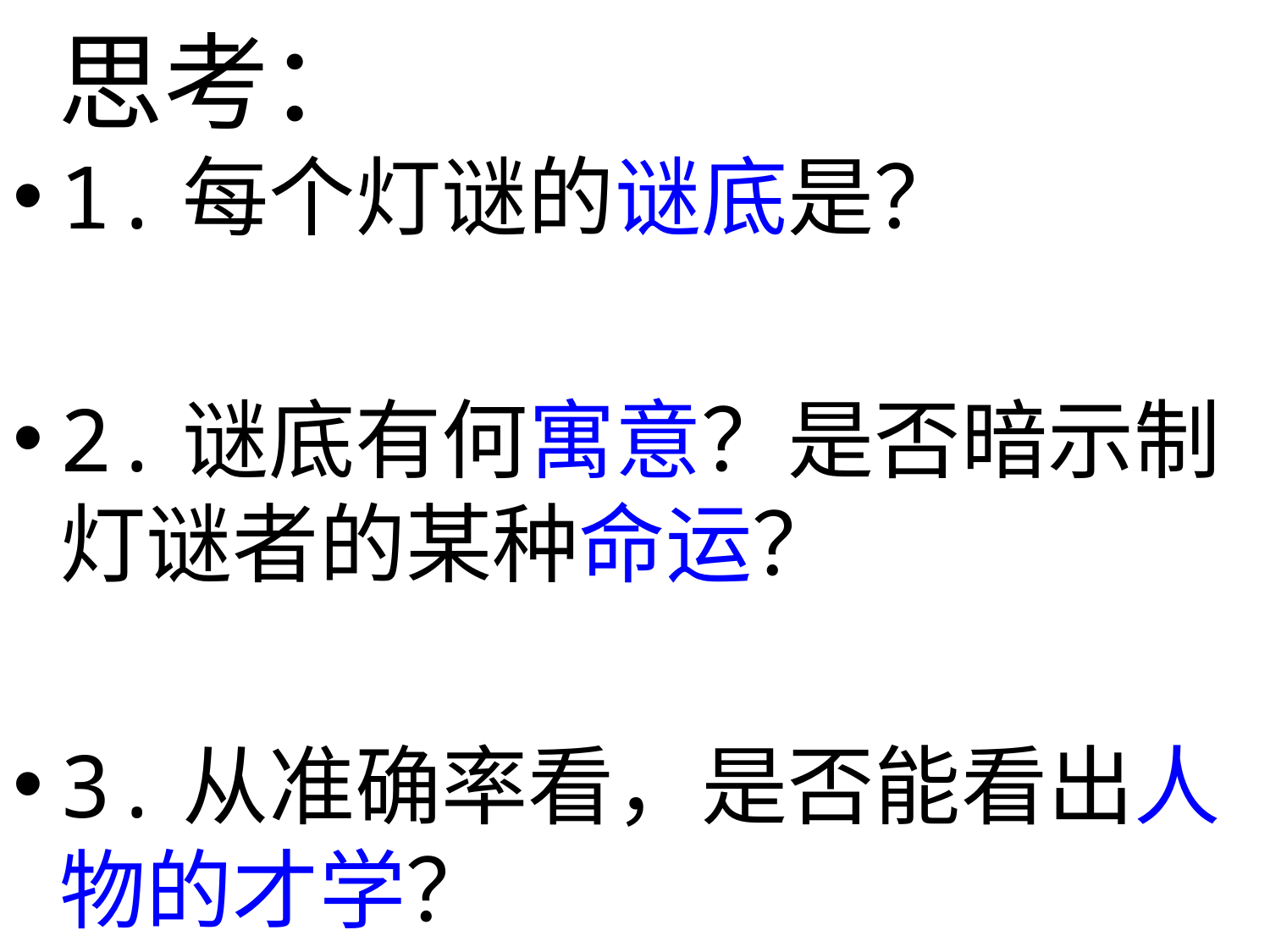

# 思考：
1.每个灯谜的谜底是？

2.谜底有何寓意？是否暗示制灯谜者的某种命运？

3.从准确率看，是否能看出人物的才学？